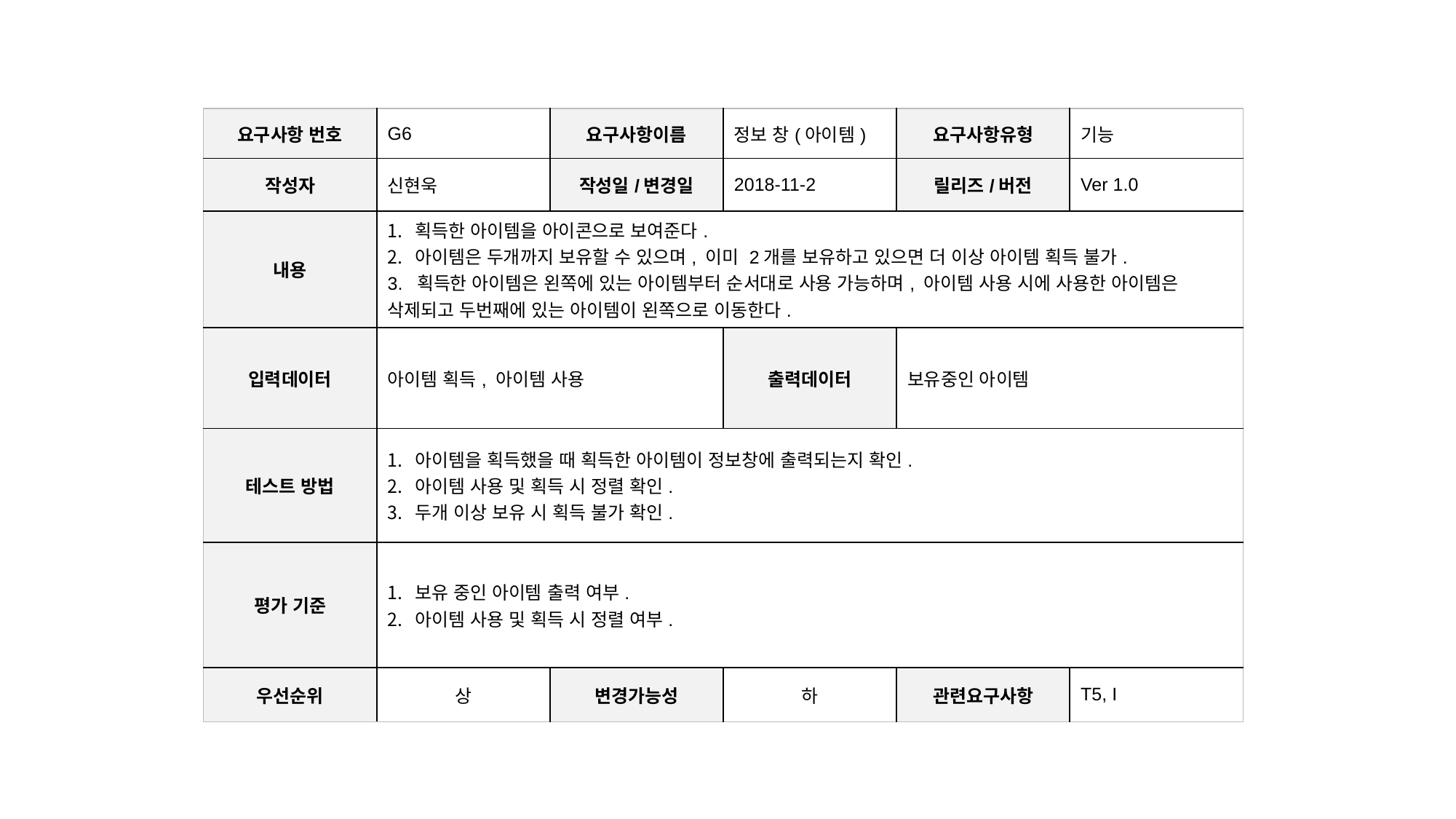

| 요구사항 번호 | G6 | 요구사항이름 | 정보 창(아이템) | 요구사항유형 | 기능 |
| --- | --- | --- | --- | --- | --- |
| 작성자 | 신현욱 | 작성일/변경일 | 2018-11-2 | 릴리즈/버전 | Ver 1.0 |
| 내용 | 획득한 아이템을 아이콘으로 보여준다. 아이템은 두개까지 보유할 수 있으며, 이미 2개를 보유하고 있으면 더 이상 아이템 획득 불가. 3. 획득한 아이템은 왼쪽에 있는 아이템부터 순서대로 사용 가능하며, 아이템 사용 시에 사용한 아이템은 삭제되고 두번째에 있는 아이템이 왼쪽으로 이동한다. |  |  |  |  |
| 입력데이터 | 아이템 획득, 아이템 사용 |  | 출력데이터 | 보유중인 아이템 |  |
| 테스트 방법 | 아이템을 획득했을 때 획득한 아이템이 정보창에 출력되는지 확인. 아이템 사용 및 획득 시 정렬 확인. 두개 이상 보유 시 획득 불가 확인. |  |  |  |  |
| 평가 기준 | 보유 중인 아이템 출력 여부. 아이템 사용 및 획득 시 정렬 여부. |  |  |  |  |
| 우선순위 | 상 | 변경가능성 | 하 | 관련요구사항 | T5, I |